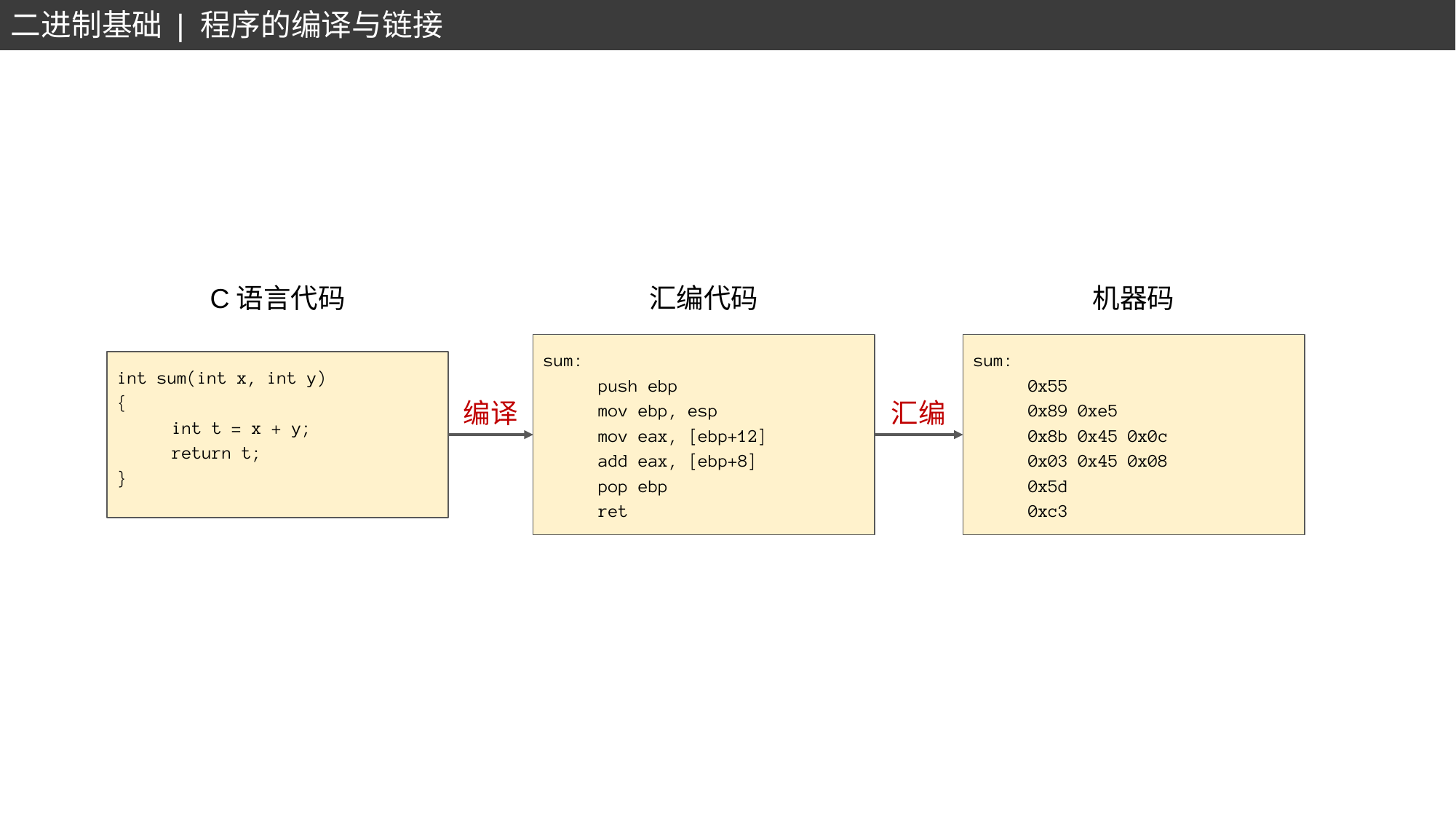

二进制基础 | 程序的编译与链接
C语言代码
汇编代码
机器码
sum:
push ebp
mov ebp, esp
mov eax, [ebp+12]
add eax, [ebp+8]
pop ebp
ret
sum:
0x55
0x89 0xe5
0x8b 0x45 0x0c
0x03 0x45 0x08
0x5d
0xc3
int sum(int x, int y)
{
int t = x + y;
return t;
}
编译
汇编